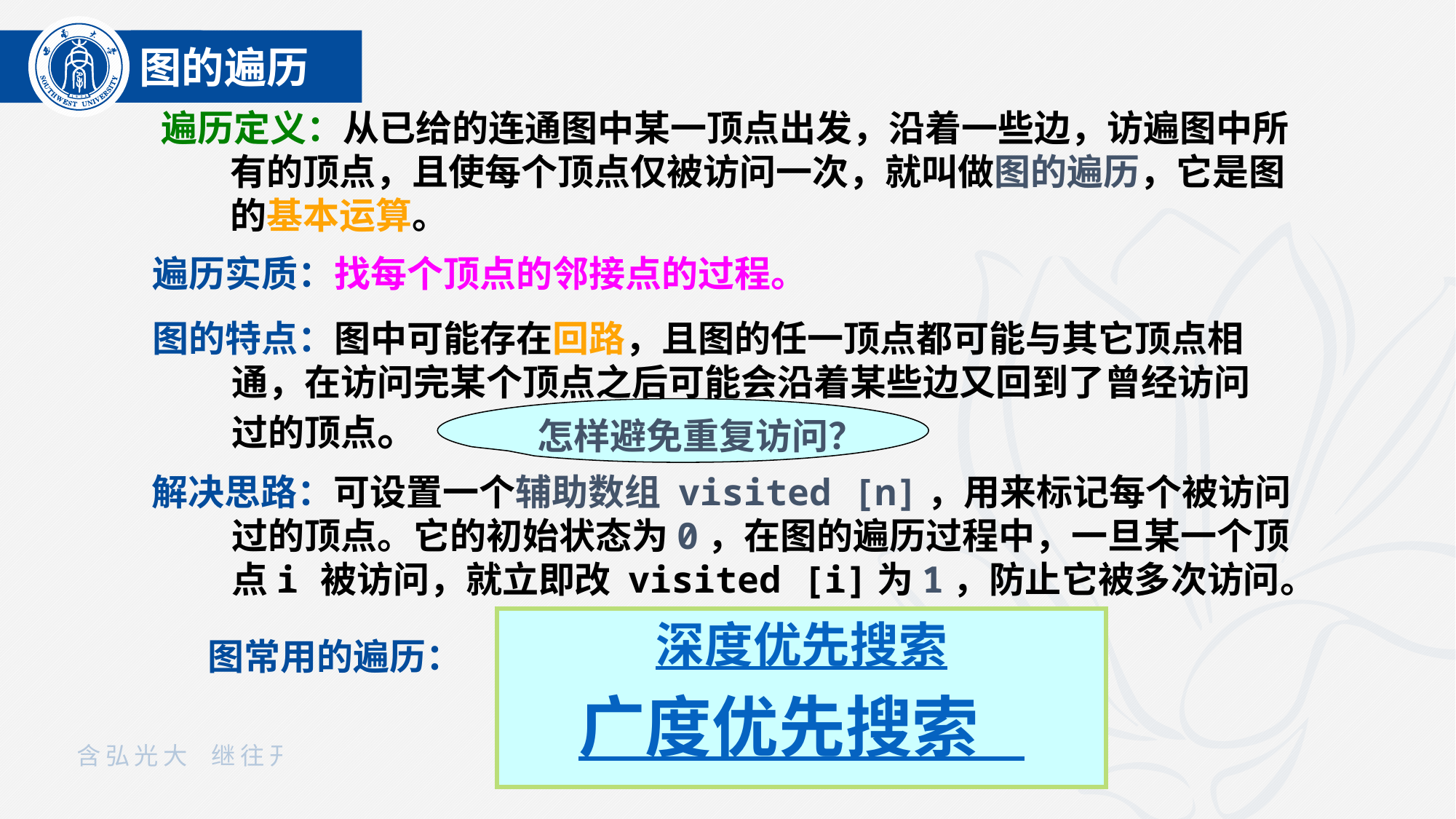

图的遍历
遍历定义：从已给的连通图中某一顶点出发，沿着一些边，访遍图中所有的顶点，且使每个顶点仅被访问一次，就叫做图的遍历，它是图的基本运算。
遍历实质：找每个顶点的邻接点的过程。
图的特点：图中可能存在回路，且图的任一顶点都可能与其它顶点相通，在访问完某个顶点之后可能会沿着某些边又回到了曾经访问过的顶点。
怎样避免重复访问？
解决思路：可设置一个辅助数组 visited [n]，用来标记每个被访问过的顶点。它的初始状态为0，在图的遍历过程中，一旦某一个顶点i 被访问，就立即改 visited [i]为1，防止它被多次访问。
深度优先搜索
广度优先搜索
图常用的遍历：